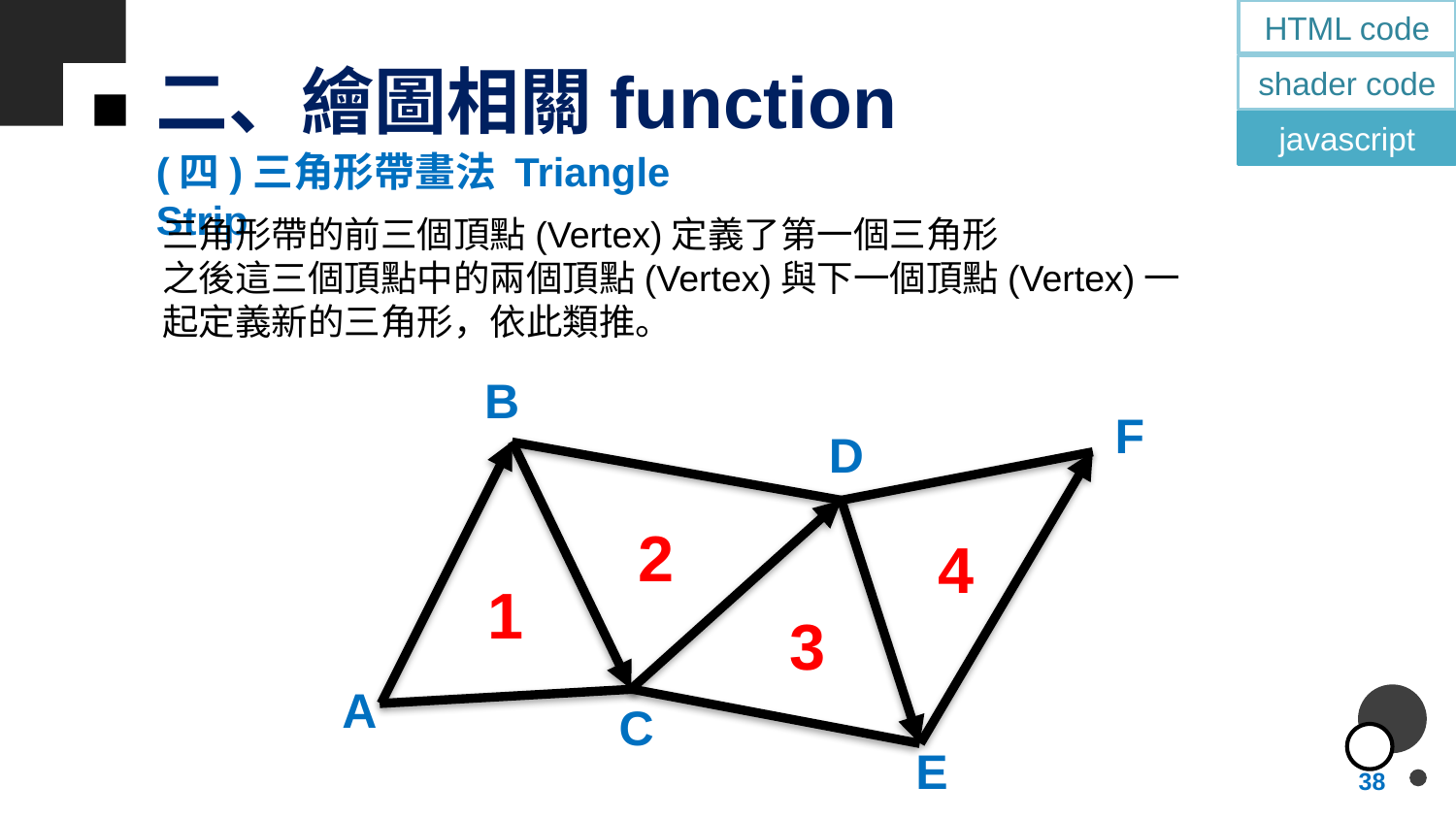

HTML code
# 二、繪圖相關function
shader code
javascript
(四)三角形帶畫法 Triangle Strip
三角形帶的前三個頂點(Vertex)定義了第一個三角形
之後這三個頂點中的兩個頂點(Vertex)與下一個頂點(Vertex)一起定義新的三角形，依此類推。
B
F
D
2
4
1
3
A
C
E

38